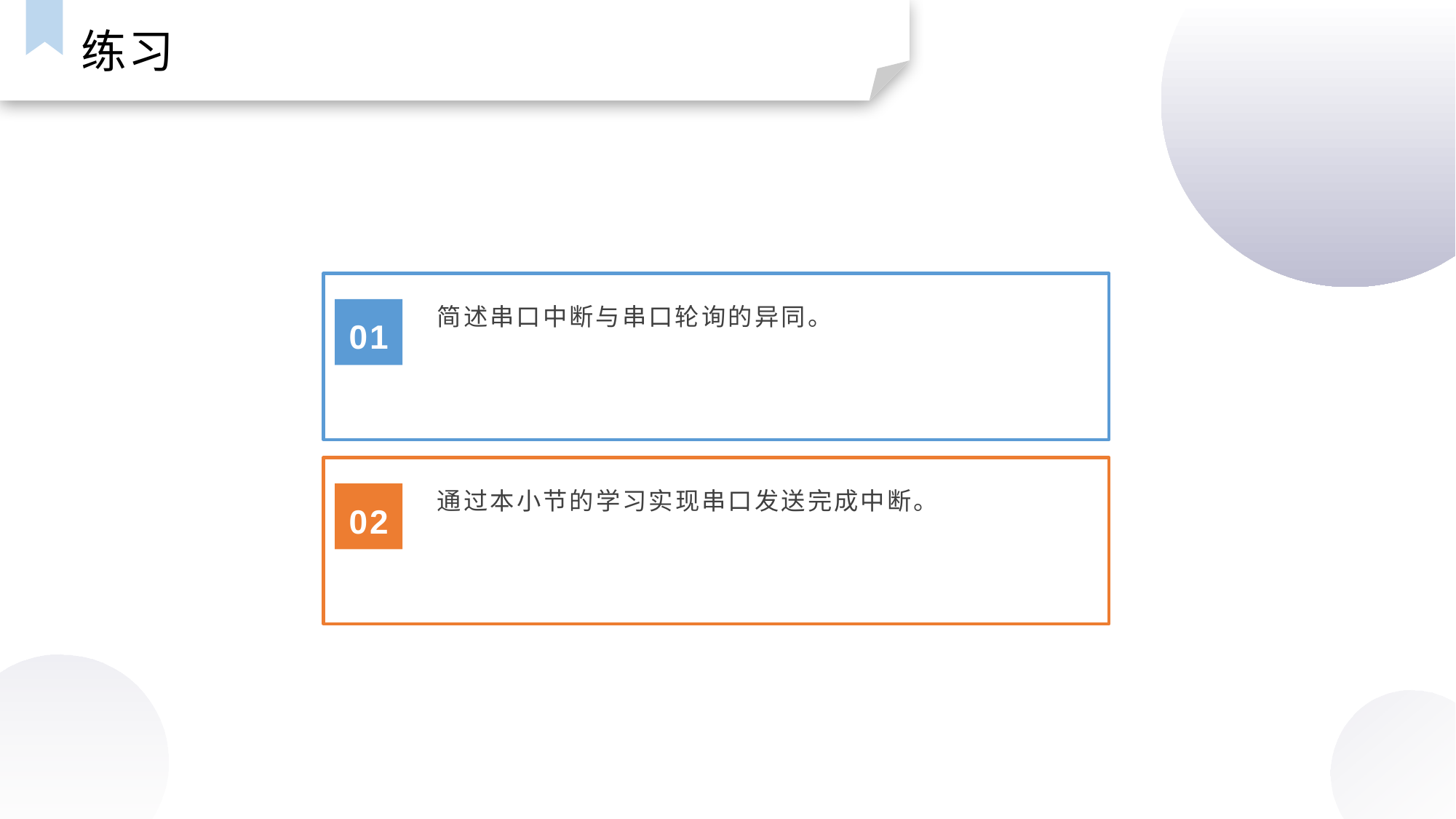

练习

简述串口中断与串口轮询的异同。

01

通过本小节的学习实现串口发送完成中断。

02